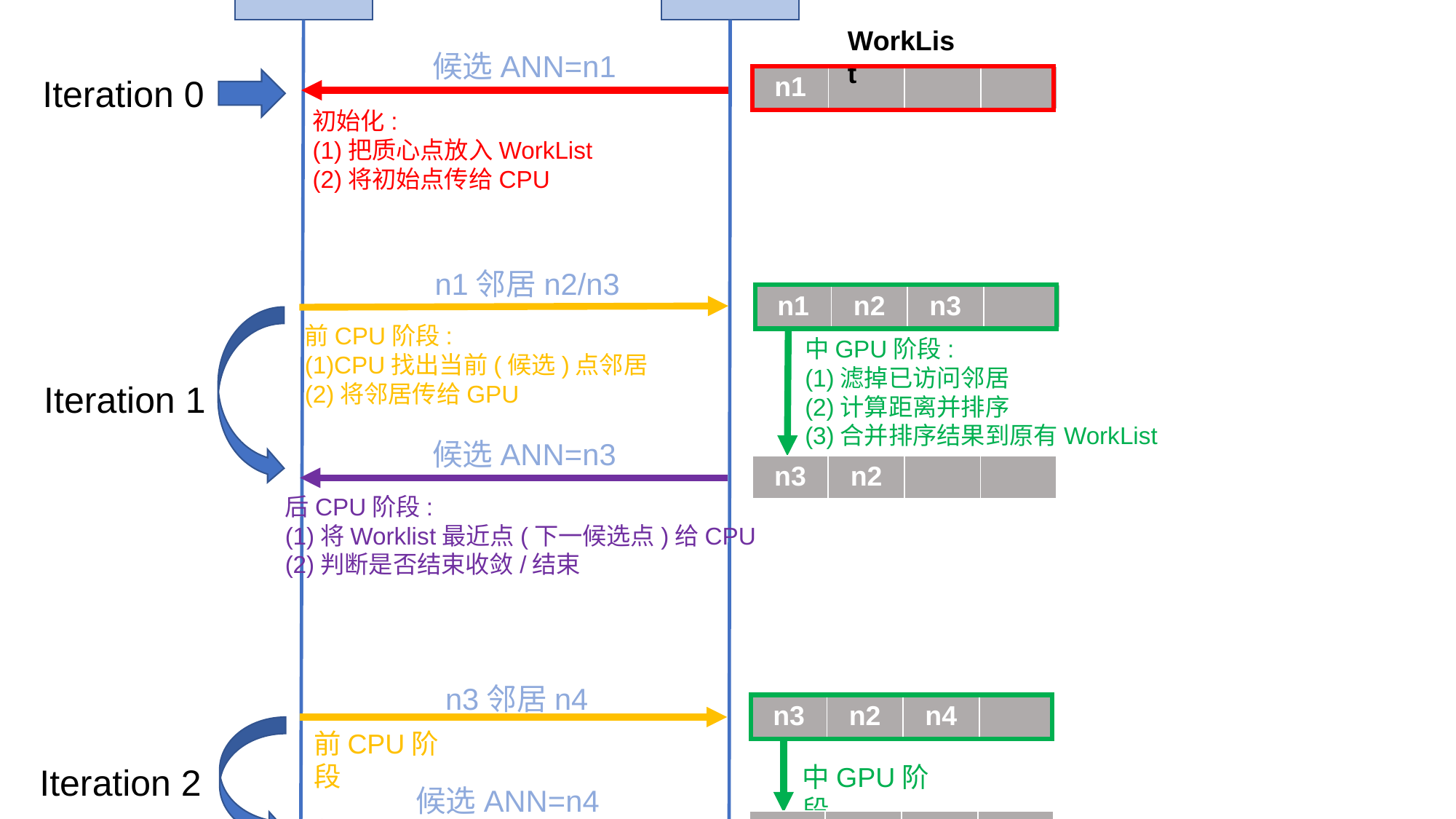

CPU
GPU
WorkList
候选ANN=n1
Iteration 0

| n1 |  |  |  |
| --- | --- | --- | --- |

初始化:
(1)把质心点放入WorkList
(2)将初始点传给CPU
n1邻居n2/n3

| n1 | n2 | n3 |  |
| --- | --- | --- | --- |

前CPU阶段:
(1)CPU找出当前(候选)点邻居
(2)将邻居传给GPU
中GPU阶段:
(1)滤掉已访问邻居
(2)计算距离并排序
(3)合并排序结果到原有WorkList
Iteration 1
候选ANN=n3
| n3 | n2 |  |  |
| --- | --- | --- | --- |
后CPU阶段:
(1)将Worklist最近点(下一候选点)给CPU
(2)判断是否结束收敛/结束
n3邻居n4

| n3 | n2 | n4 |  |
| --- | --- | --- | --- |

前CPU阶段
Iteration 2
中GPU阶段
候选ANN=n4
| n4 | n2 |  |  |
| --- | --- | --- | --- |
后CPU阶段
………………